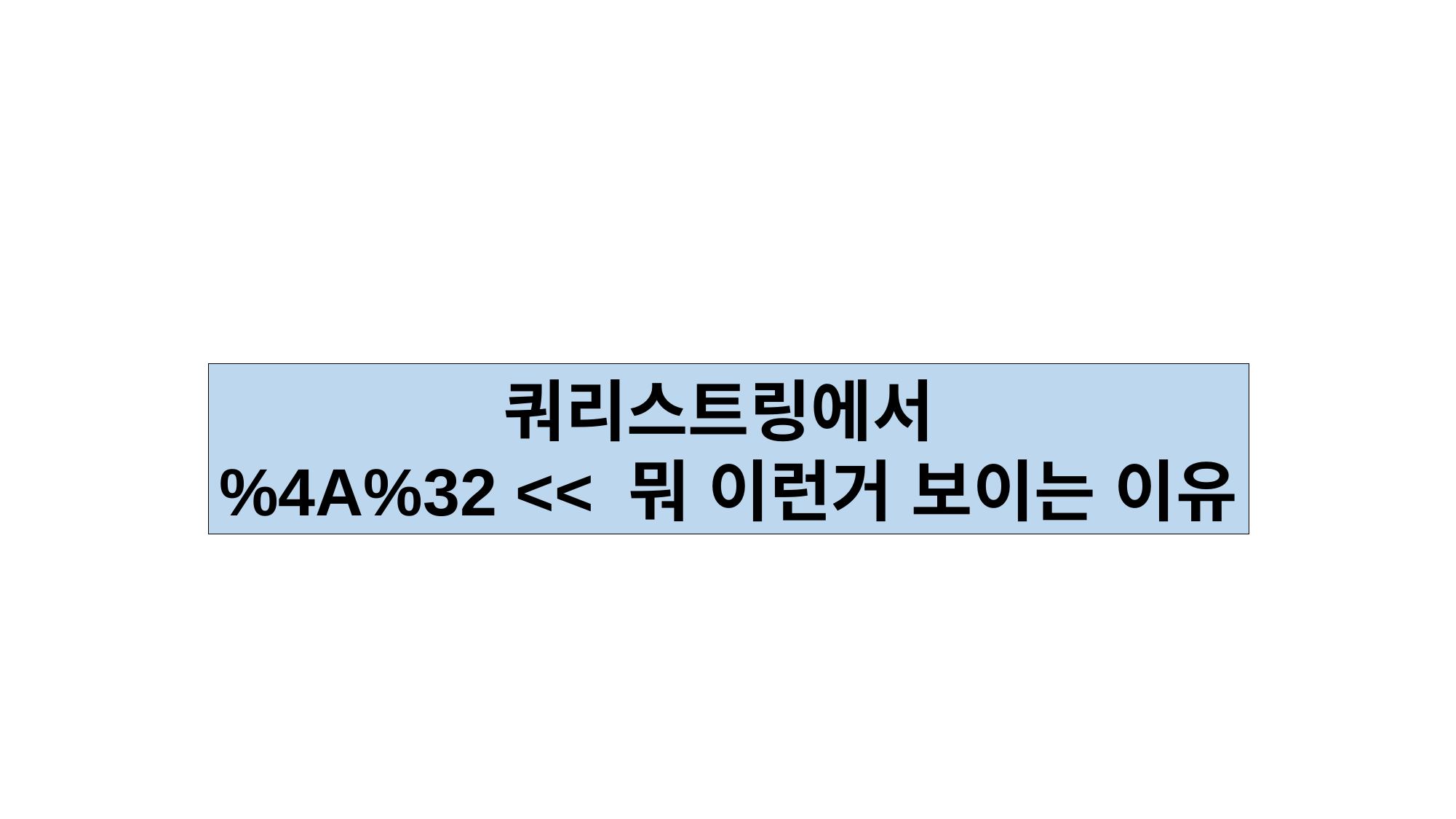

쿼리스트링에서
%4A%32 << 뭐 이런거 보이는 이유